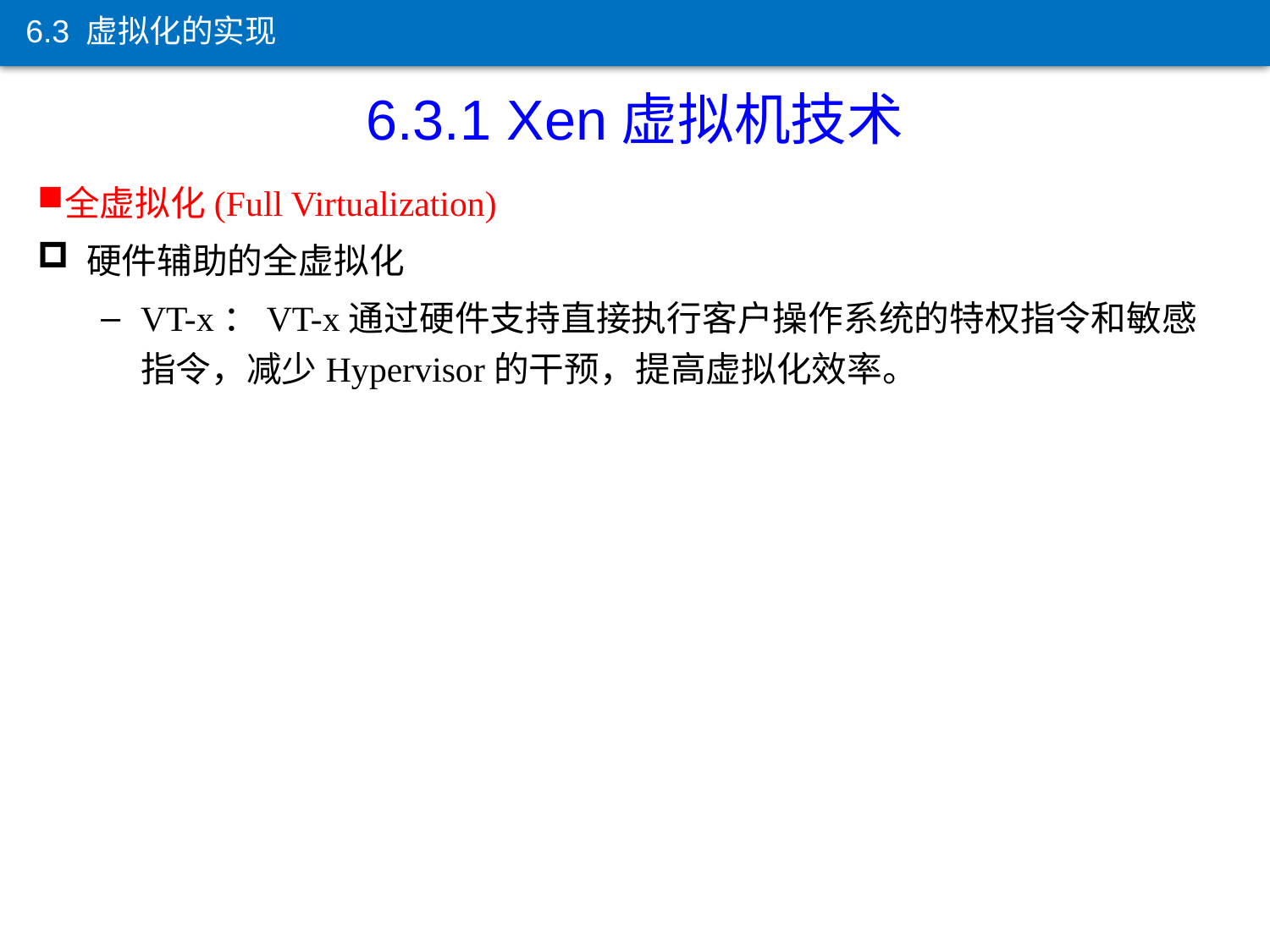

6.3 虚拟化的实现
6.3.1 Xen虚拟机技术
全虚拟化(Full Virtualization)
 硬件辅助的全虚拟化
VT-x：VT-x通过硬件支持直接执行客户操作系统的特权指令和敏感指令，减少Hypervisor的干预，提高虚拟化效率。
26